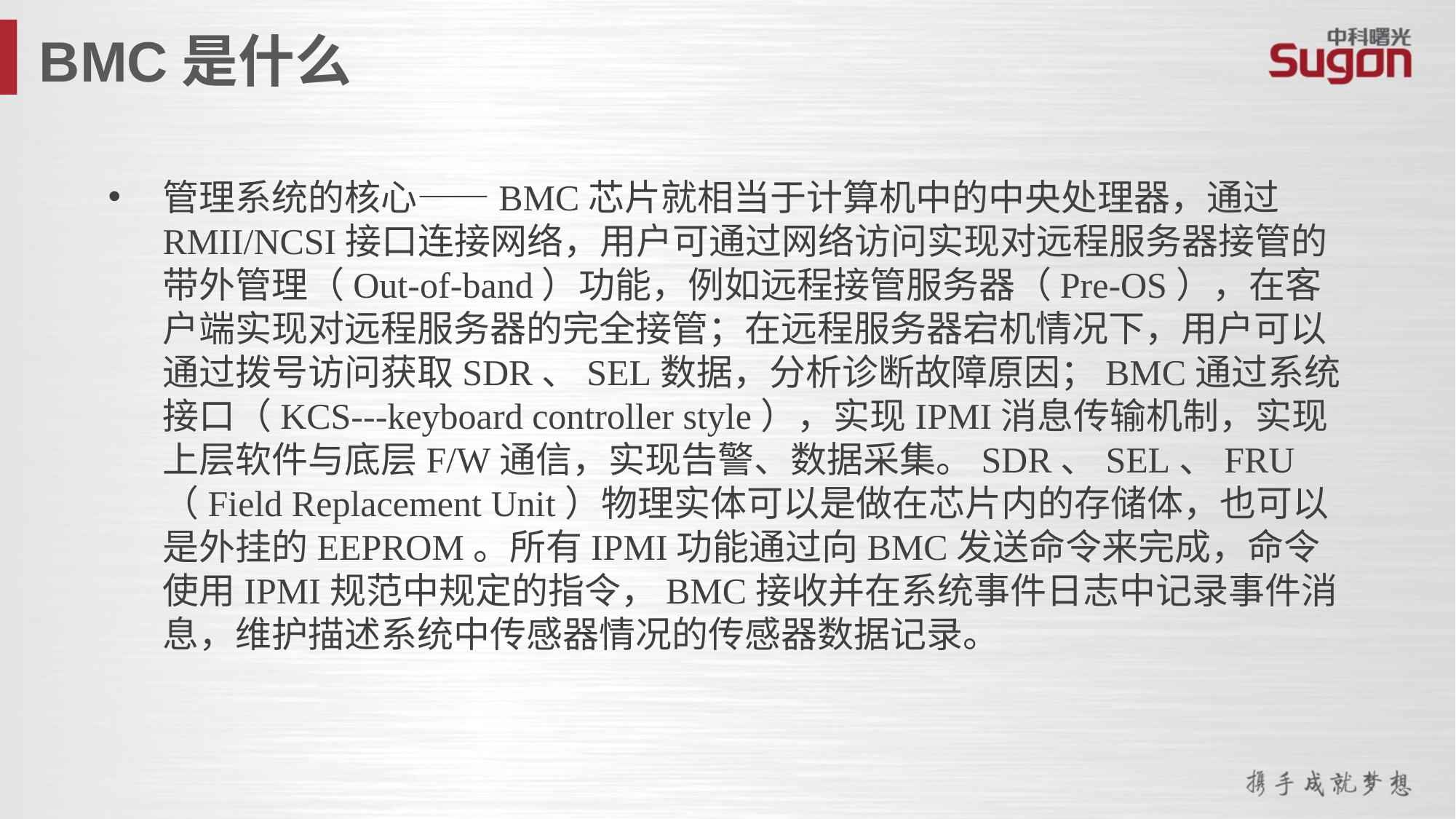

BMC是什么

管理系统的核心——BMC芯片就相当于计算机中的中央处理器，通过RMII/NCSI接口连接网络，用户可通过网络访问实现对远程服务器接管的带外管理（Out-of-band）功能，例如远程接管服务器（Pre-OS），在客户端实现对远程服务器的完全接管；在远程服务器宕机情况下，用户可以通过拨号访问获取SDR、SEL数据，分析诊断故障原因；BMC通过系统接口（KCS---keyboard controller style），实现IPMI消息传输机制，实现上层软件与底层F/W通信，实现告警、数据采集。SDR、SEL、FRU（Field Replacement Unit）物理实体可以是做在芯片内的存储体，也可以是外挂的EEPROM。所有IPMI功能通过向BMC发送命令来完成，命令使用IPMI规范中规定的指令，BMC接收并在系统事件日志中记录事件消息，维护描述系统中传感器情况的传感器数据记录。